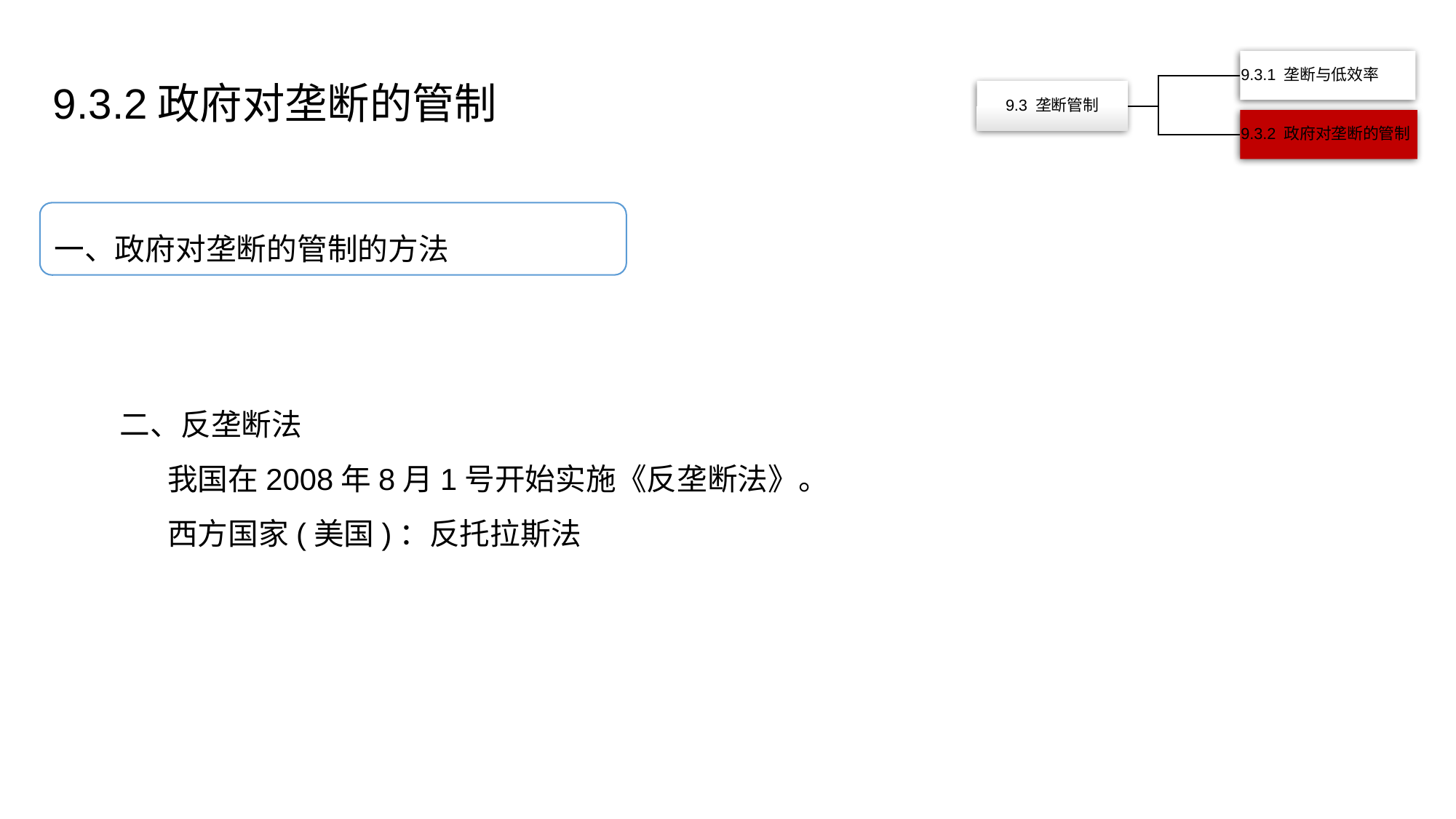

9.3 垄断管制
9.3.1 垄断与低效率
9.3.2 政府对垄断的管制
9.3.2政府对垄断的管制
一、政府对垄断的管制的方法
二、反垄断法
      我国在2008年8月1号开始实施《反垄断法》。
      西方国家(美国)：反托拉斯法